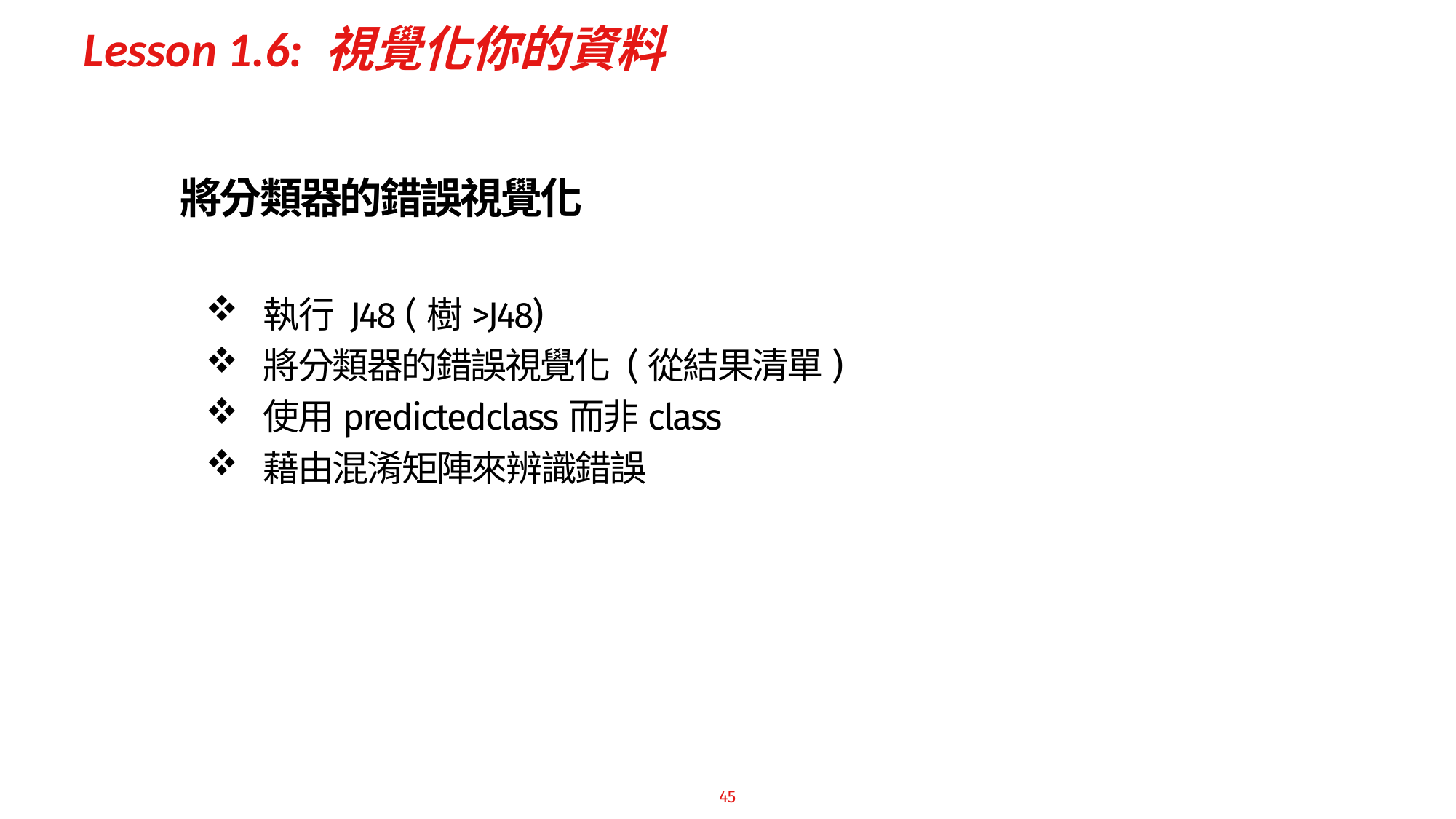

# Lesson 1.6: 視覺化你的資料
將分類器的錯誤視覺化

執行 J48 (樹>J48)
將分類器的錯誤視覺化 (從結果清單)
使用predictedclass而非class
藉由混淆矩陣來辨識錯誤
45